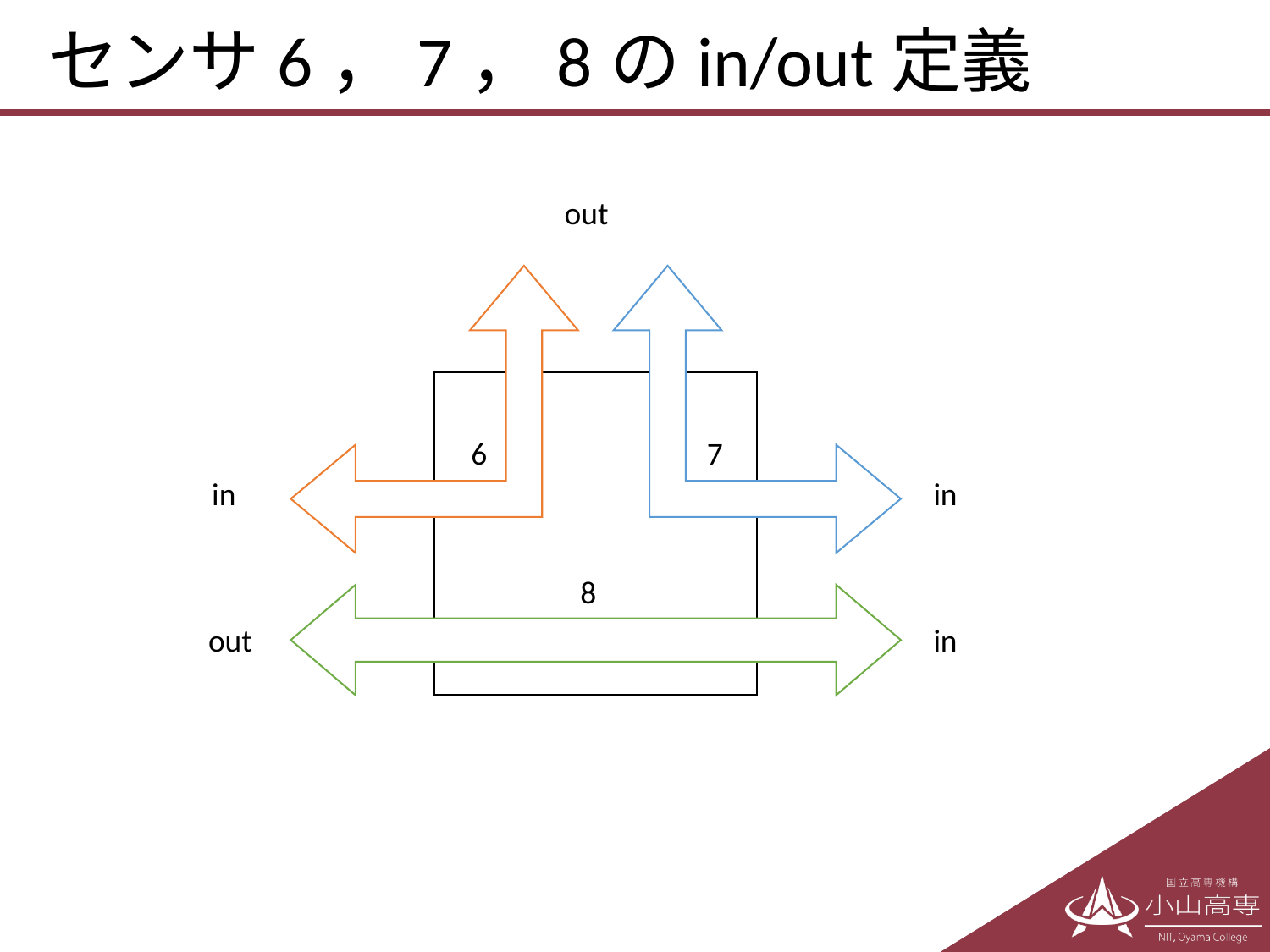

# センサ6，7，8のin/out定義
out

6
7
in
in
8

out
in